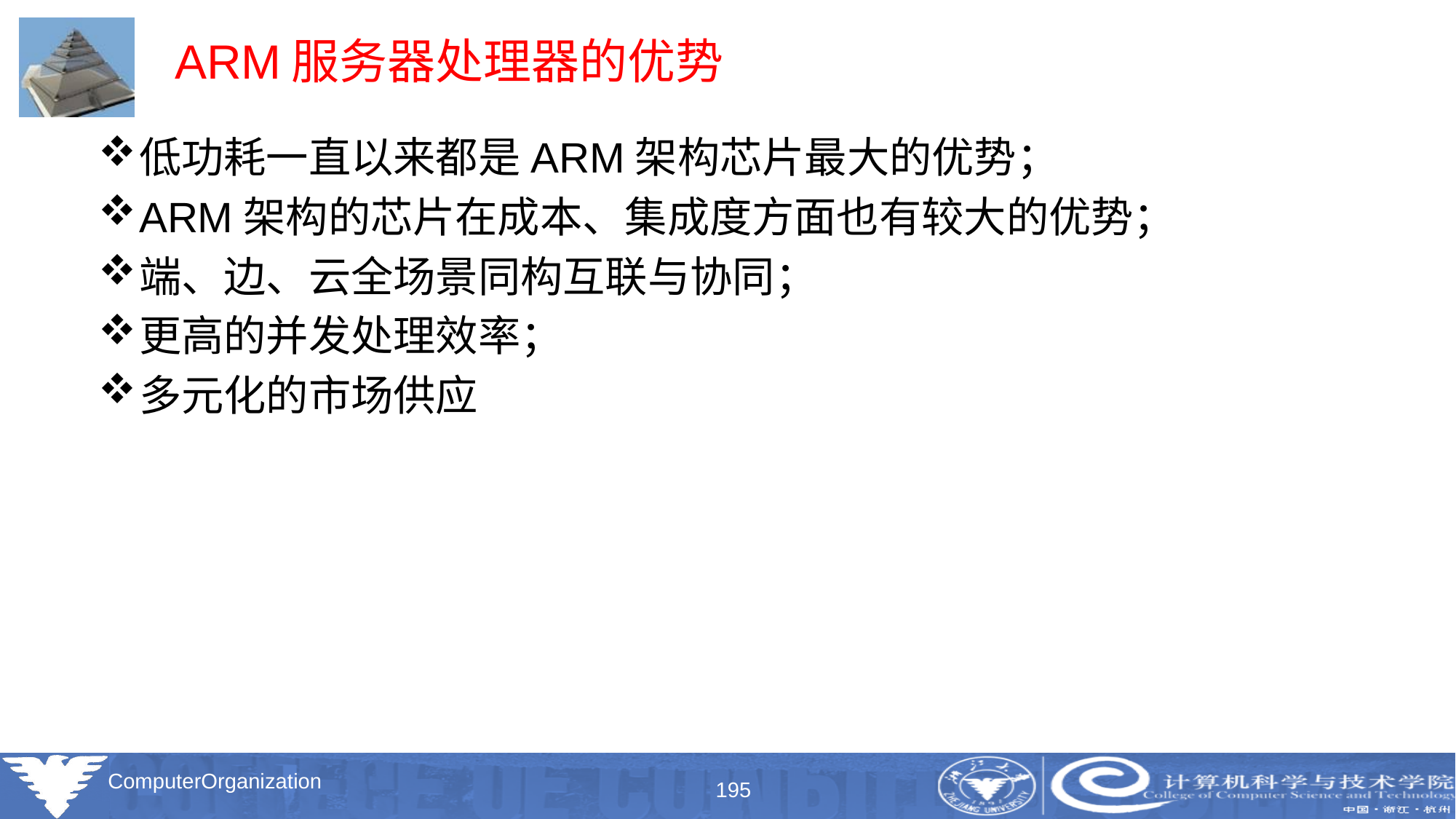

# ARM服务器处理器的优势
低功耗一直以来都是ARM架构芯片最大的优势；
ARM架构的芯片在成本、集成度方面也有较大的优势；
端、边、云全场景同构互联与协同；
更高的并发处理效率；
多元化的市场供应